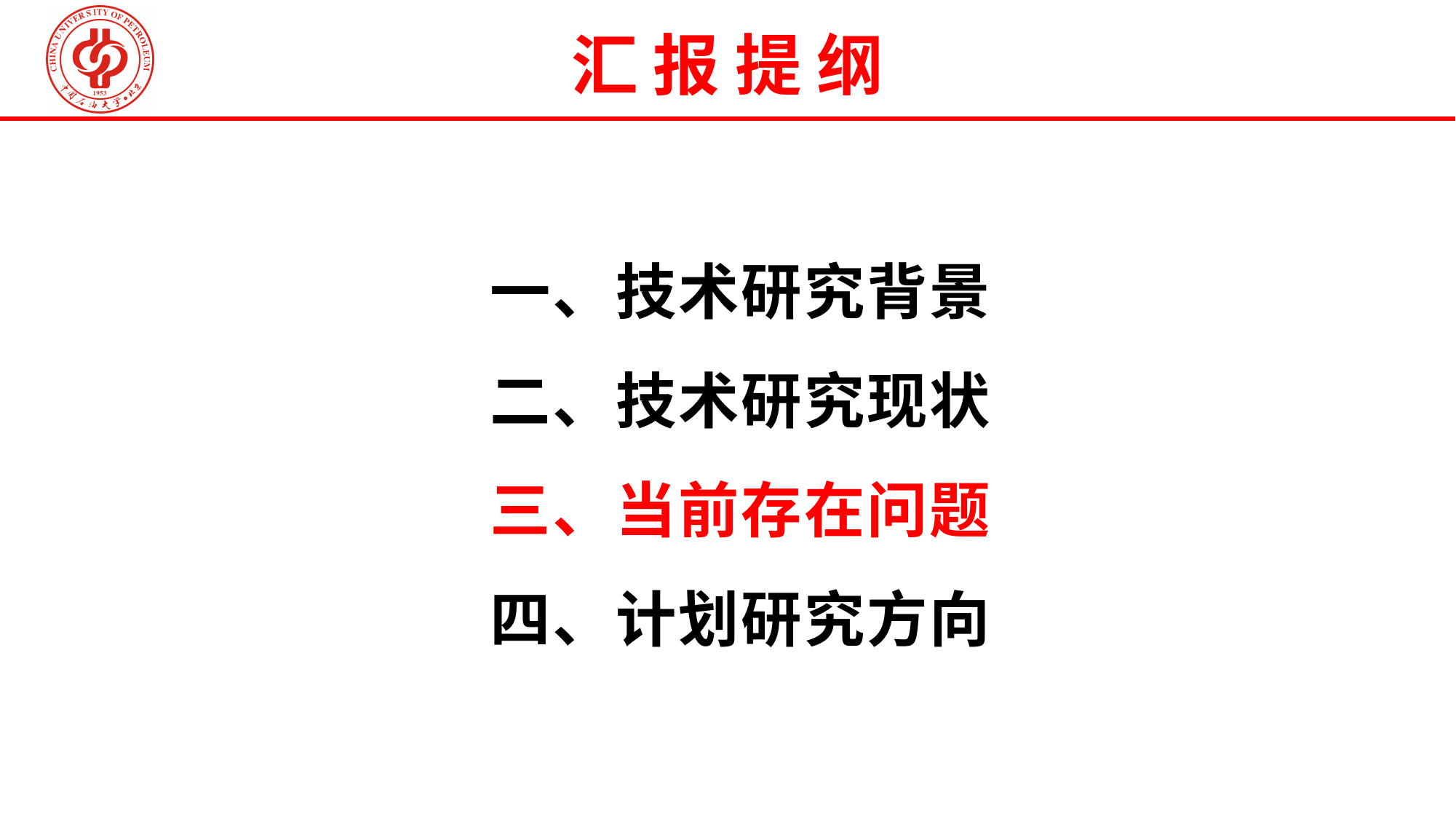

汇 报 提 纲
一、技术研究背景
二、技术研究现状
三、当前存在问题
四、计划研究方向